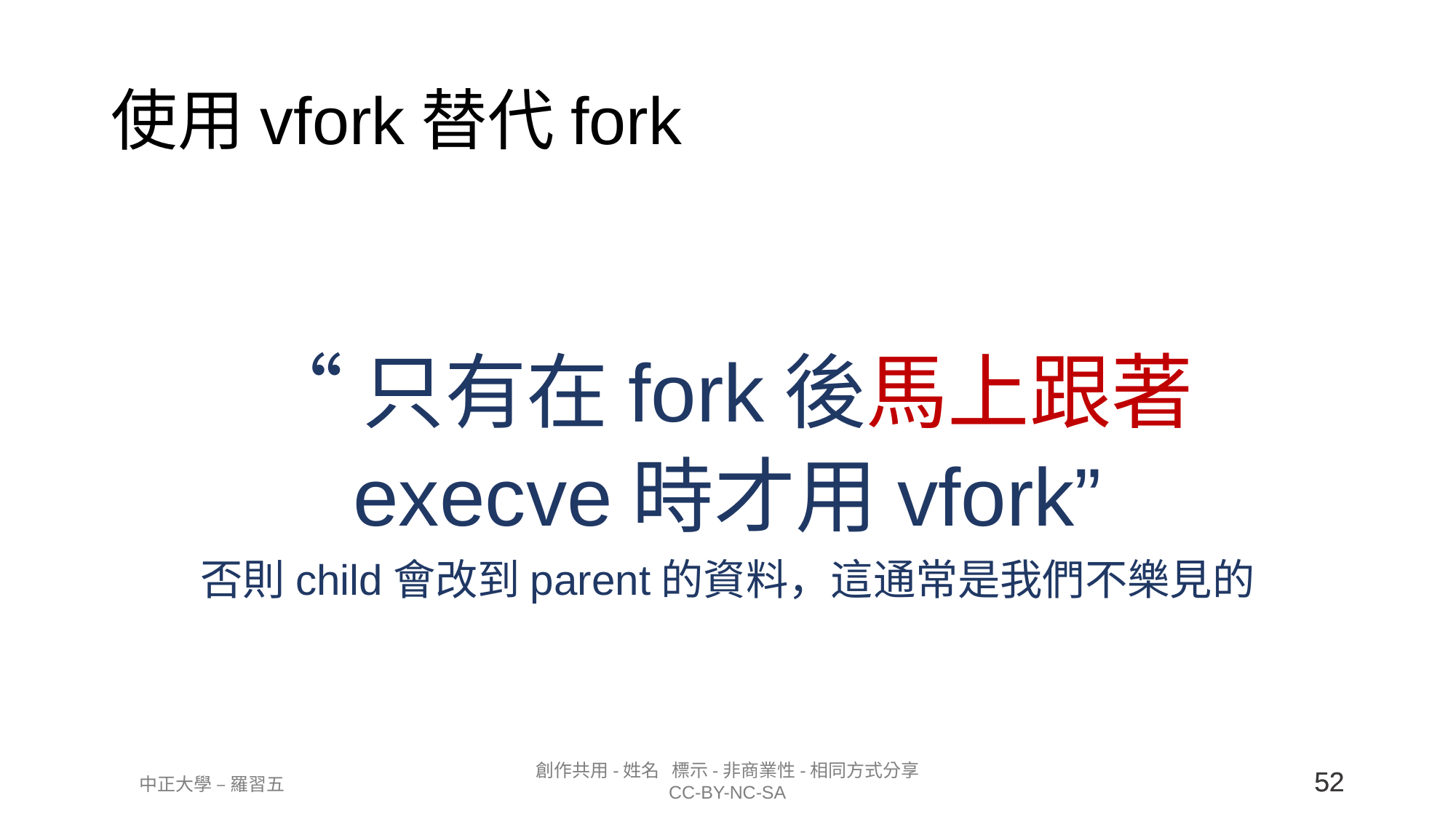

# 使用vfork替代fork
“只有在fork後馬上跟著
execve時才用vfork”
否則child會改到parent的資料，這通常是我們不樂見的